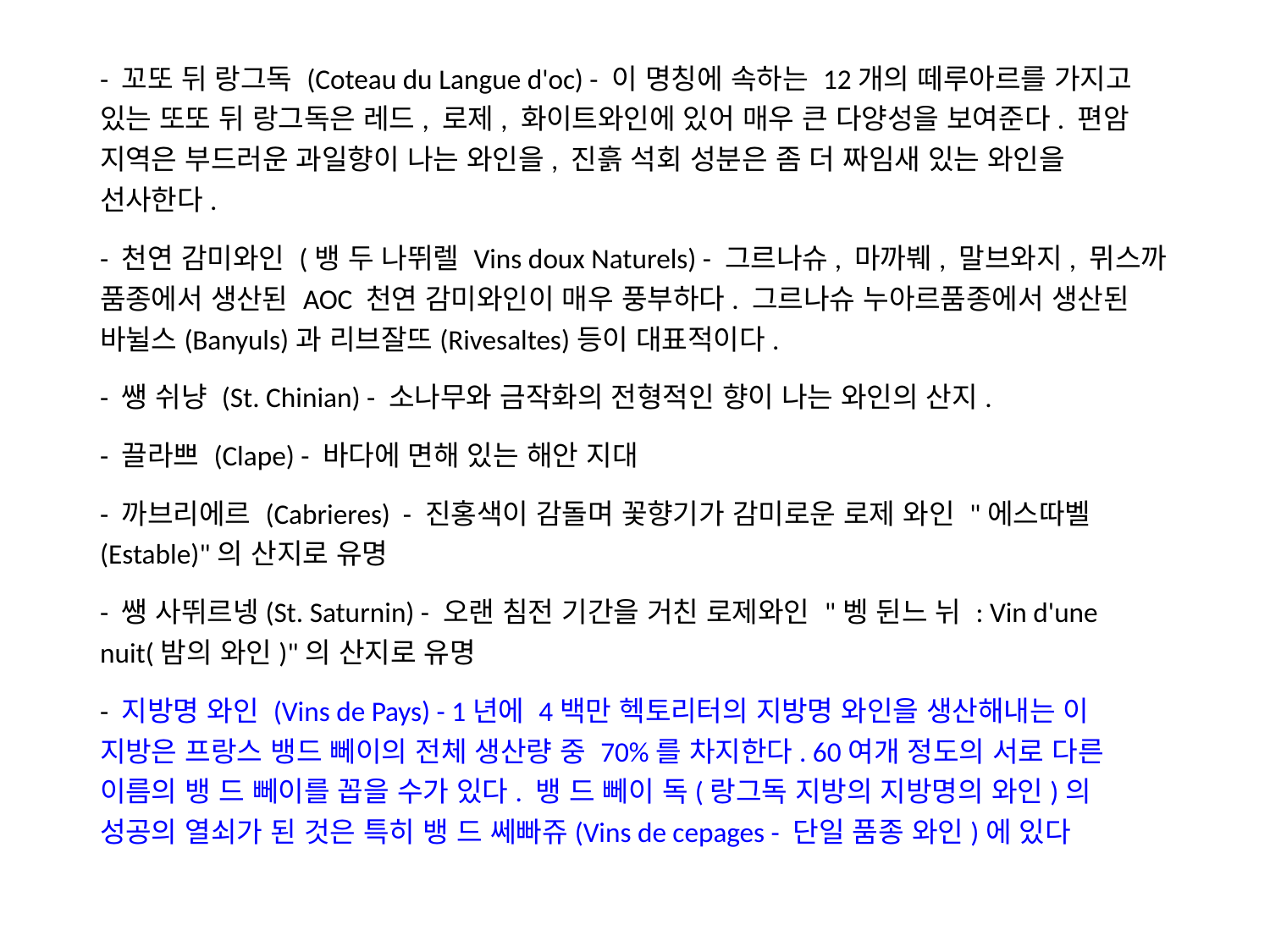

- 꼬또 뒤 랑그독 (Coteau du Langue d'oc) - 이 명칭에 속하는 12개의 떼루아르를 가지고 있는 또또 뒤 랑그독은 레드, 로제, 화이트와인에 있어 매우 큰 다양성을 보여준다. 편암 지역은 부드러운 과일향이 나는 와인을, 진흙 석회 성분은 좀 더 짜임새 있는 와인을 선사한다.
- 천연 감미와인 (뱅 두 나뛰렐 Vins doux Naturels) - 그르나슈, 마까붸, 말브와지, 뮈스까 품종에서 생산된 AOC 천연 감미와인이 매우 풍부하다. 그르나슈 누아르품종에서 생산된 바뉠스(Banyuls)과 리브잘뜨(Rivesaltes)등이 대표적이다.
- 쌩 쉬냥 (St. Chinian) - 소나무와 금작화의 전형적인 향이 나는 와인의 산지.
- 끌라쁘 (Clape) - 바다에 면해 있는 해안 지대
- 까브리에르 (Cabrieres)  - 진홍색이 감돌며 꽃향기가 감미로운 로제 와인 "에스따벨(Estable)"의 산지로 유명
- 쌩 사뛰르넹(St. Saturnin) - 오랜 침전 기간을 거친 로제와인 "벵 뒨느 뉘 : Vin d'une nuit(밤의 와인)"의 산지로 유명
- 지방명 와인 (Vins de Pays) - 1년에 4백만 헥토리터의 지방명 와인을 생산해내는 이 지방은 프랑스 뱅드 뻬이의 전체 생산량 중 70%를 차지한다. 60여개 정도의 서로 다른 이름의 뱅 드 뻬이를 꼽을 수가 있다. 뱅 드 뻬이 독(랑그독 지방의 지방명의 와인)의 성공의 열쇠가 된 것은 특히 뱅 드 쎄빠쥬(Vins de cepages - 단일 품종 와인)에 있다